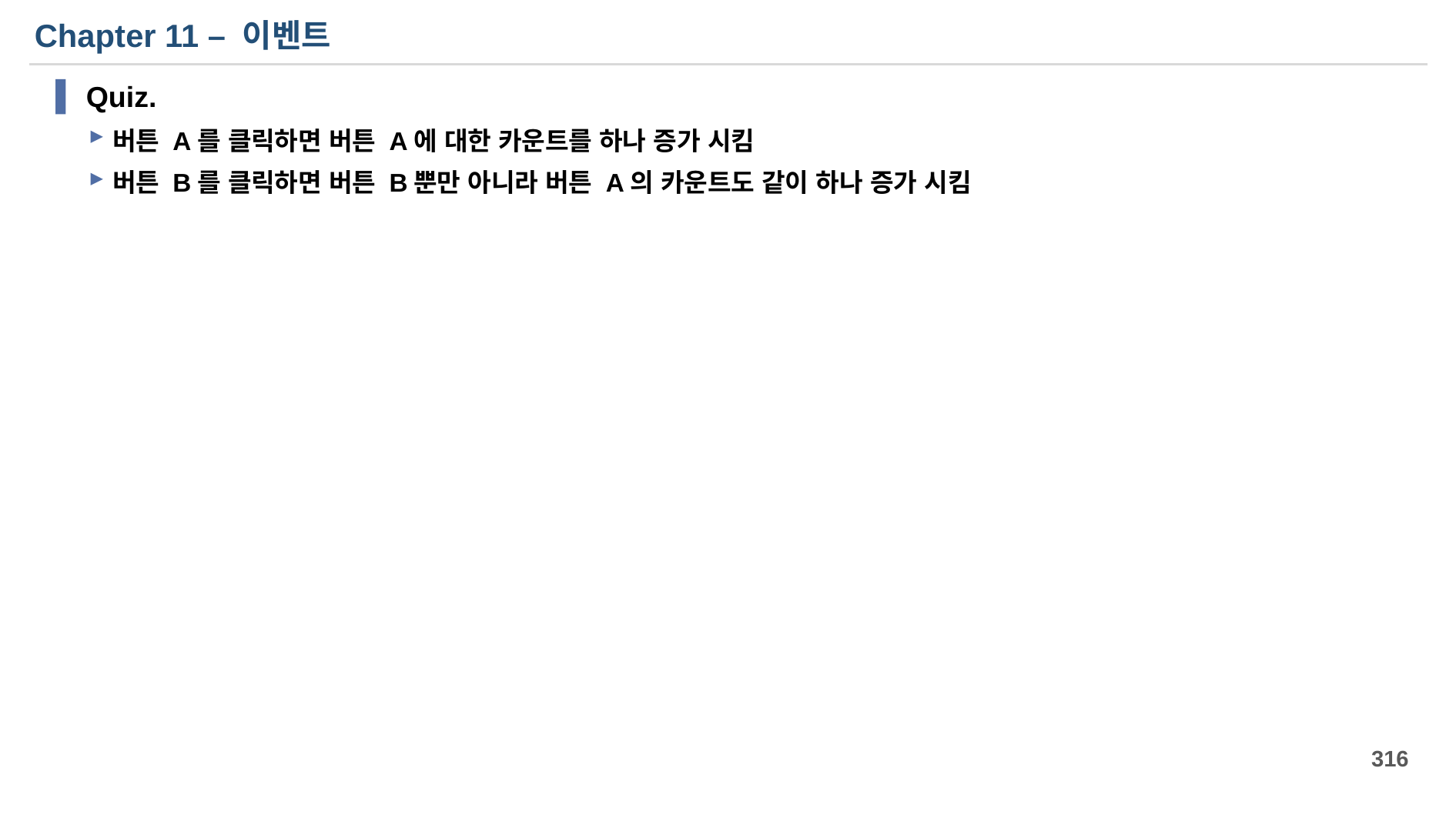

# Chapter 11 – 이벤트
Quiz.
버튼 A를 클릭하면 버튼 A에 대한 카운트를 하나 증가 시킴
버튼 B를 클릭하면 버튼 B뿐만 아니라 버튼 A의 카운트도 같이 하나 증가 시킴

316